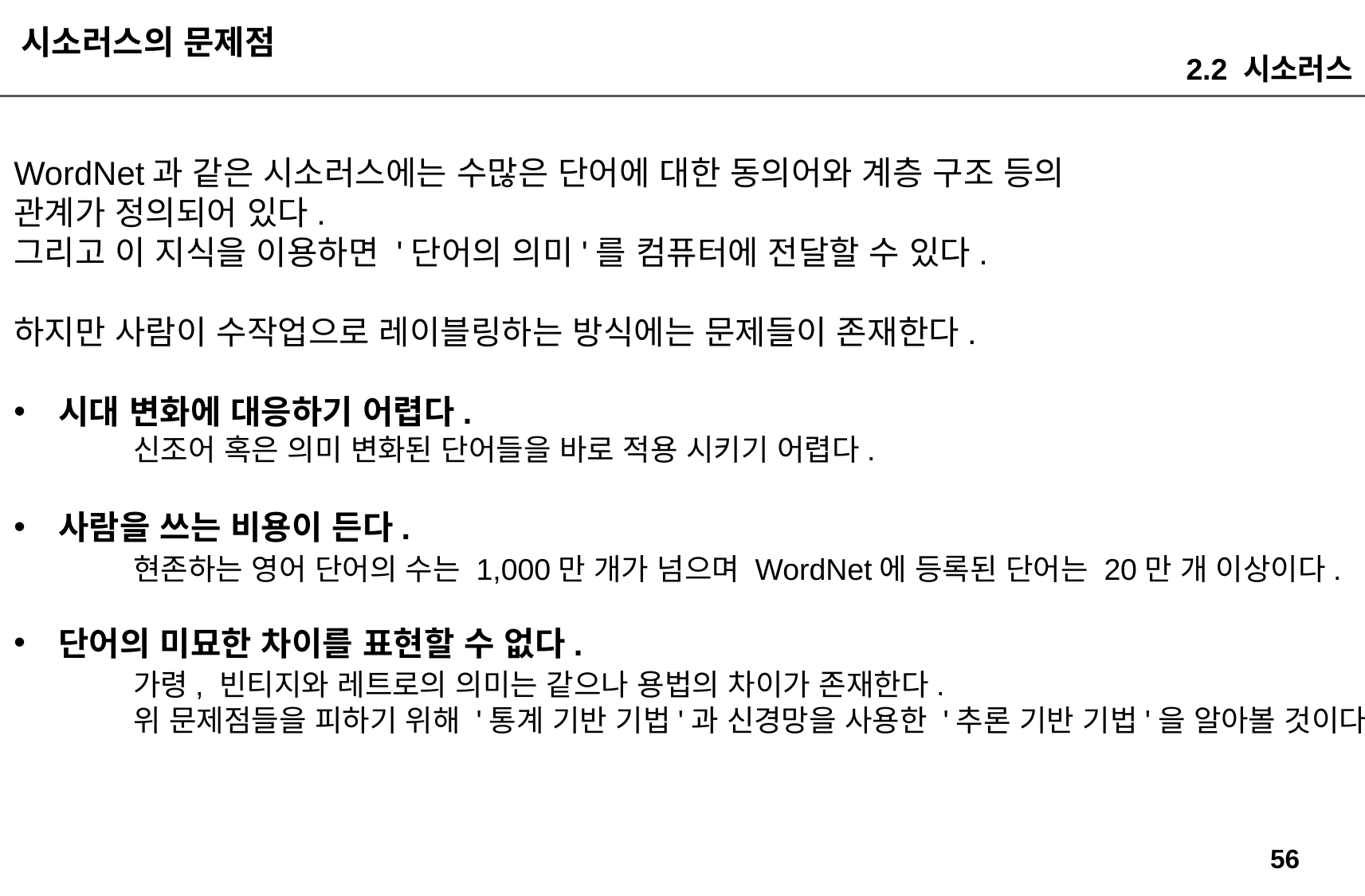

시소러스의 문제점
2.2 시소러스
WordNet과 같은 시소러스에는 수많은 단어에 대한 동의어와 계층 구조 등의
관계가 정의되어 있다.
그리고 이 지식을 이용하면 '단어의 의미'를 컴퓨터에 전달할 수 있다.

하지만 사람이 수작업으로 레이블링하는 방식에는 문제들이 존재한다.

시대 변화에 대응하기 어렵다.
	신조어 혹은 의미 변화된 단어들을 바로 적용 시키기 어렵다.

사람을 쓰는 비용이 든다.
	현존하는 영어 단어의 수는 1,000만 개가 넘으며 WordNet에 등록된 단어는 20만 개 이상이다.

단어의 미묘한 차이를 표현할 수 없다.
	가령, 빈티지와 레트로의 의미는 같으나 용법의 차이가 존재한다.
	위 문제점들을 피하기 위해 '통계 기반 기법'과 신경망을 사용한 '추론 기반 기법'을 알아볼 것이다.